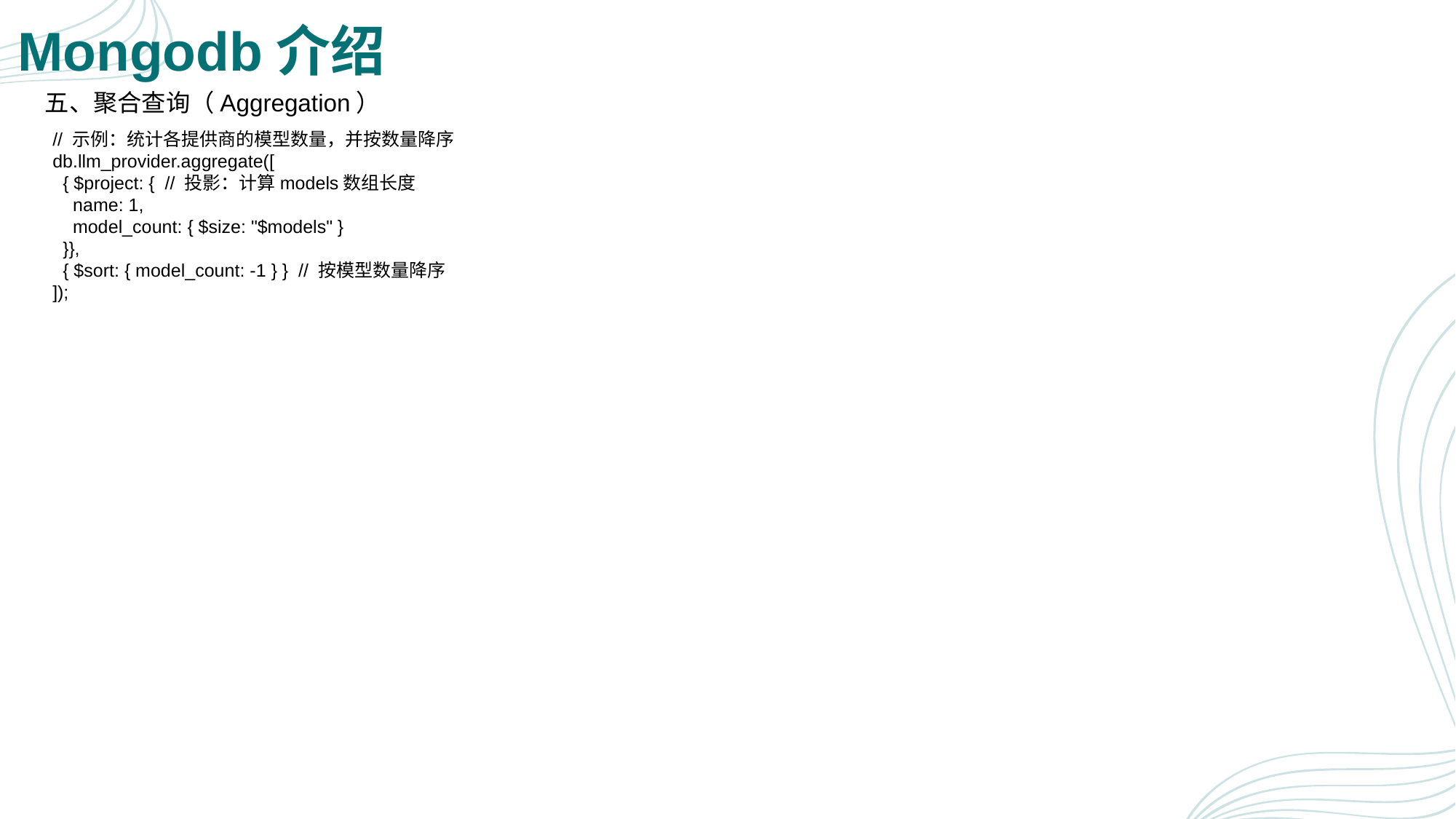

# Mongodb介绍
五、聚合查询（Aggregation）
// 示例：统计各提供商的模型数量，并按数量降序
db.llm_provider.aggregate([
  { $project: {  // 投影：计算models数组长度
    name: 1,
    model_count: { $size: "$models" }
  }},
  { $sort: { model_count: -1 } }  // 按模型数量降序
]);